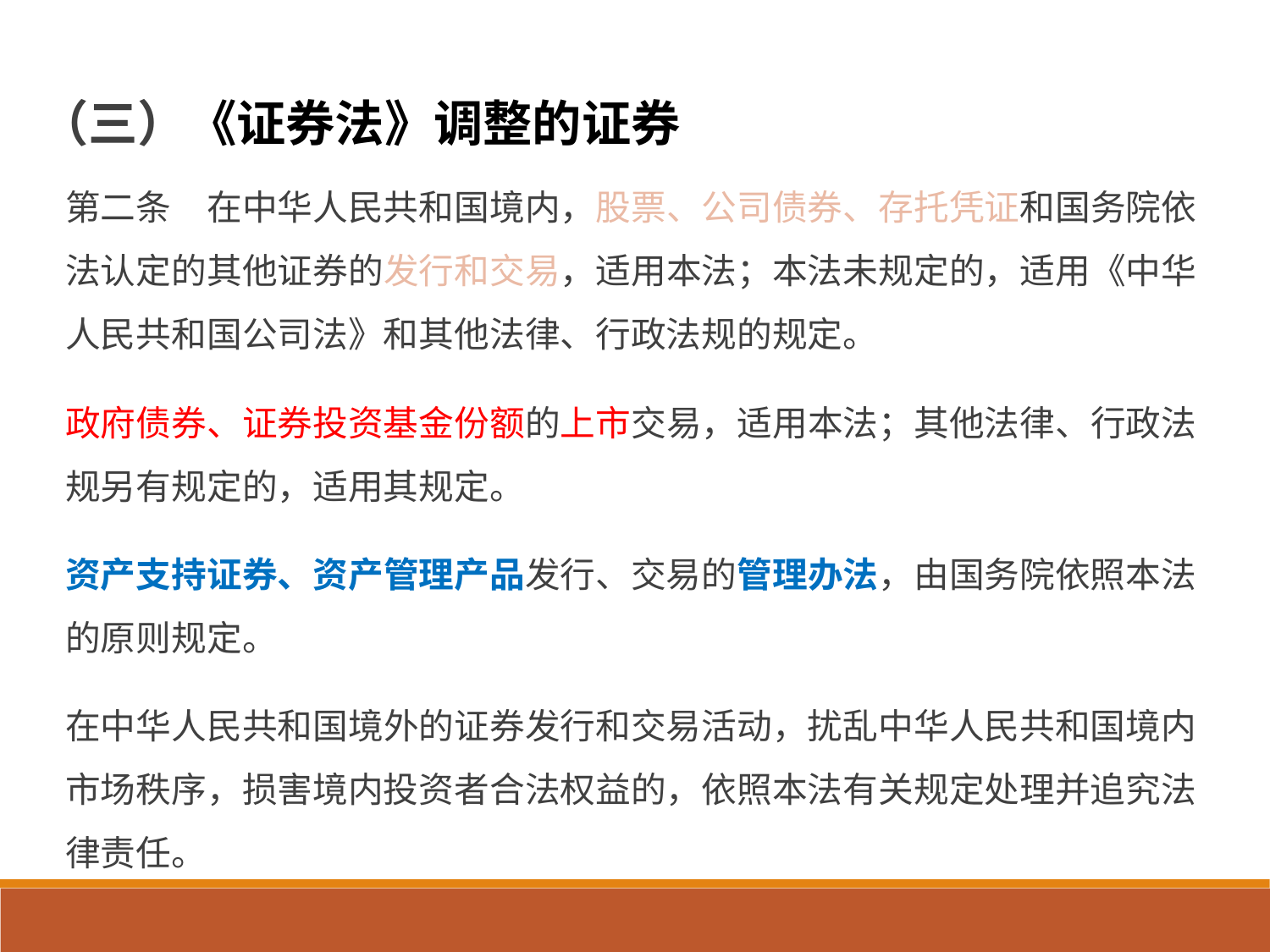

# （三）《证券法》调整的证券
第二条　在中华人民共和国境内，股票、公司债券、存托凭证和国务院依法认定的其他证券的发行和交易，适用本法；本法未规定的，适用《中华人民共和国公司法》和其他法律、行政法规的规定。
政府债券、证券投资基金份额的上市交易，适用本法；其他法律、行政法规另有规定的，适用其规定。
资产支持证券、资产管理产品发行、交易的管理办法，由国务院依照本法的原则规定。
在中华人民共和国境外的证券发行和交易活动，扰乱中华人民共和国境内市场秩序，损害境内投资者合法权益的，依照本法有关规定处理并追究法律责任。